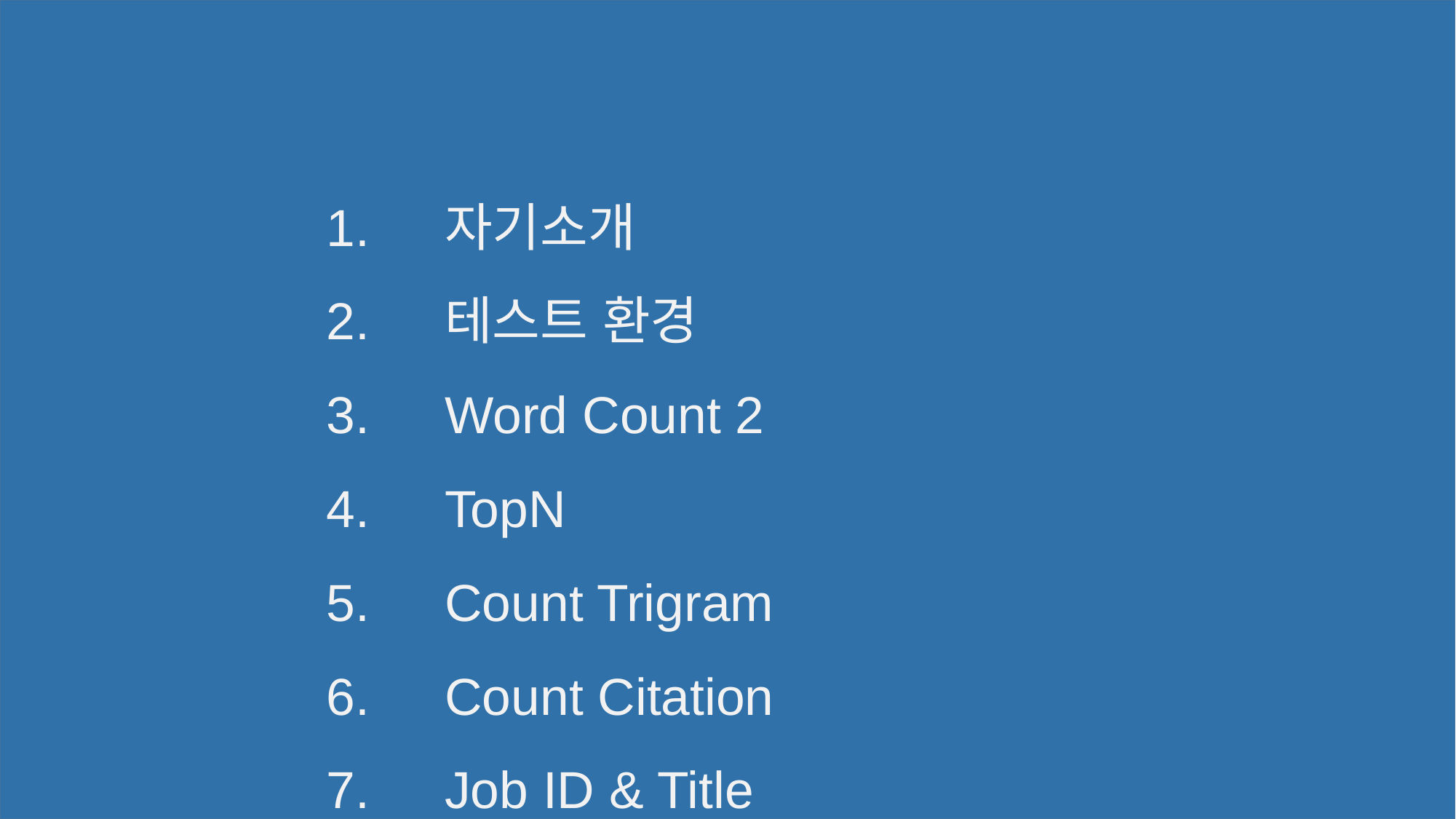

자기소개
테스트 환경
Word Count 2
TopN
Count Trigram
Count Citation
Job ID & Title